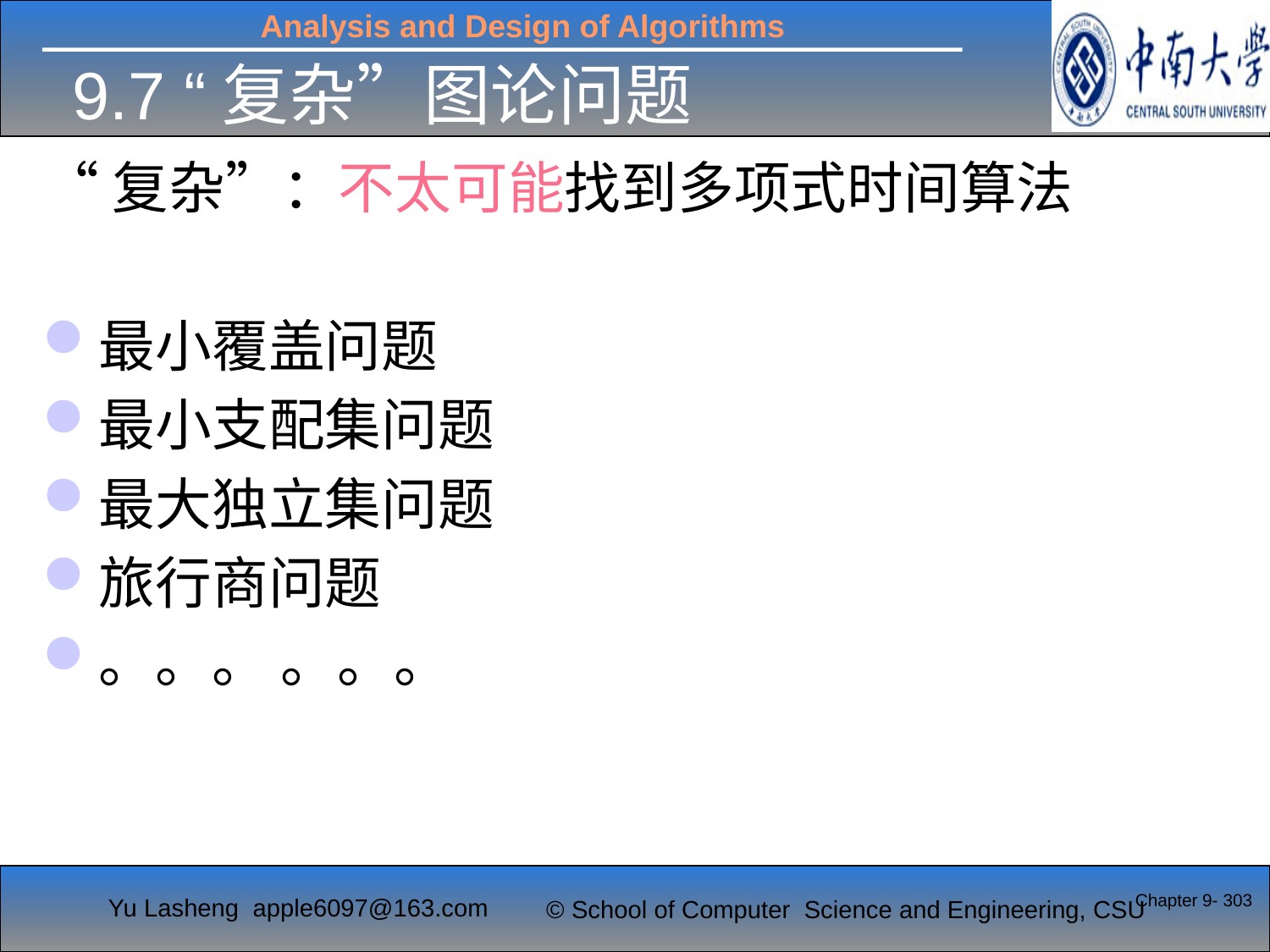

# 9.7 “复杂”图论问题
“复杂”：不太可能找到多项式时间算法

最小覆盖问题
最小支配集问题
最大独立集问题
旅行商问题
。。。 。。。
Chapter 9- 303